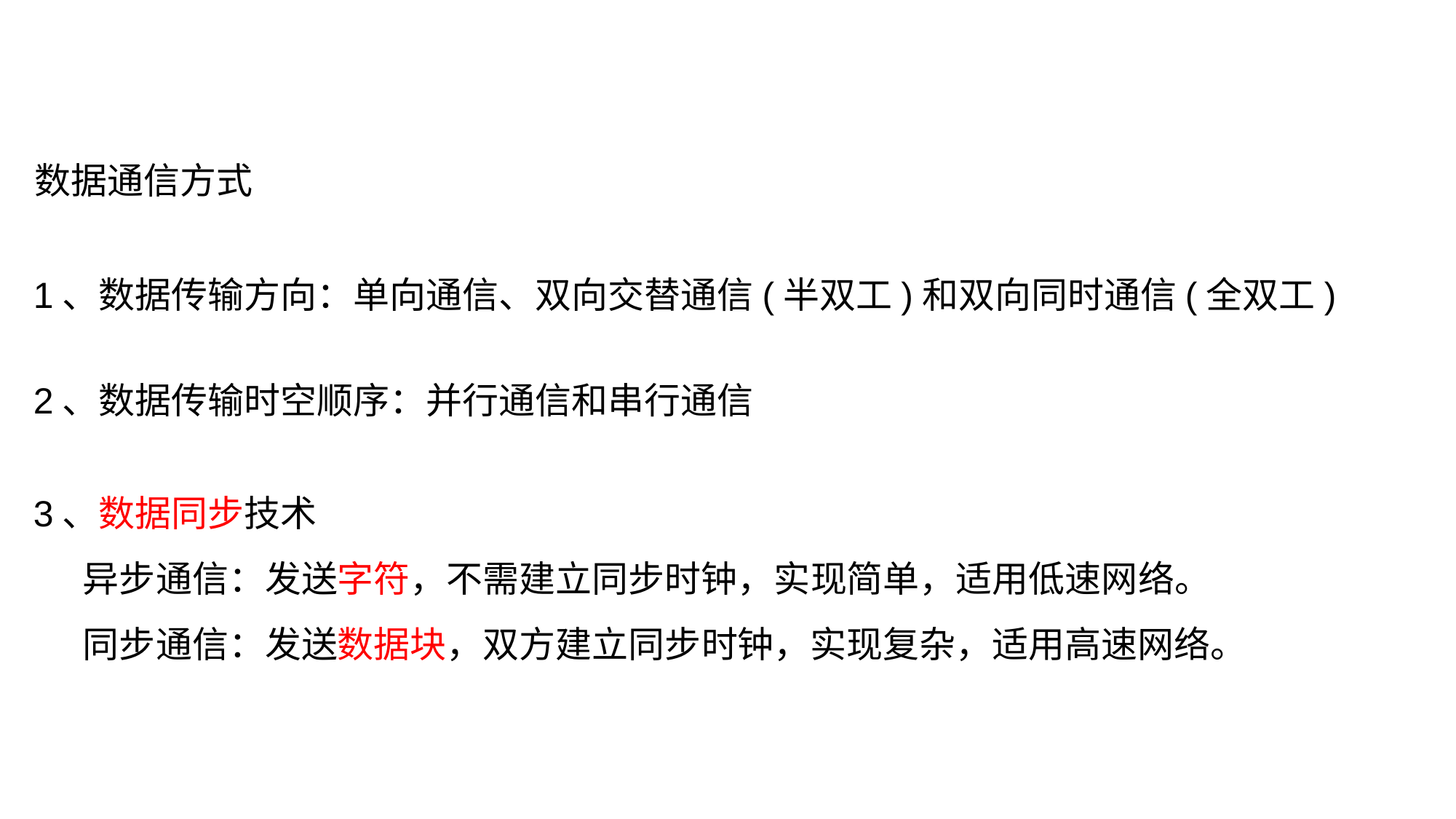

数据通信方式
1、数据传输方向：单向通信、双向交替通信(半双工)和双向同时通信(全双工)
2、数据传输时空顺序：并行通信和串行通信
3、数据同步技术
     异步通信：发送字符，不需建立同步时钟，实现简单，适用低速网络。
     同步通信：发送数据块，双方建立同步时钟，实现复杂，适用高速网络。